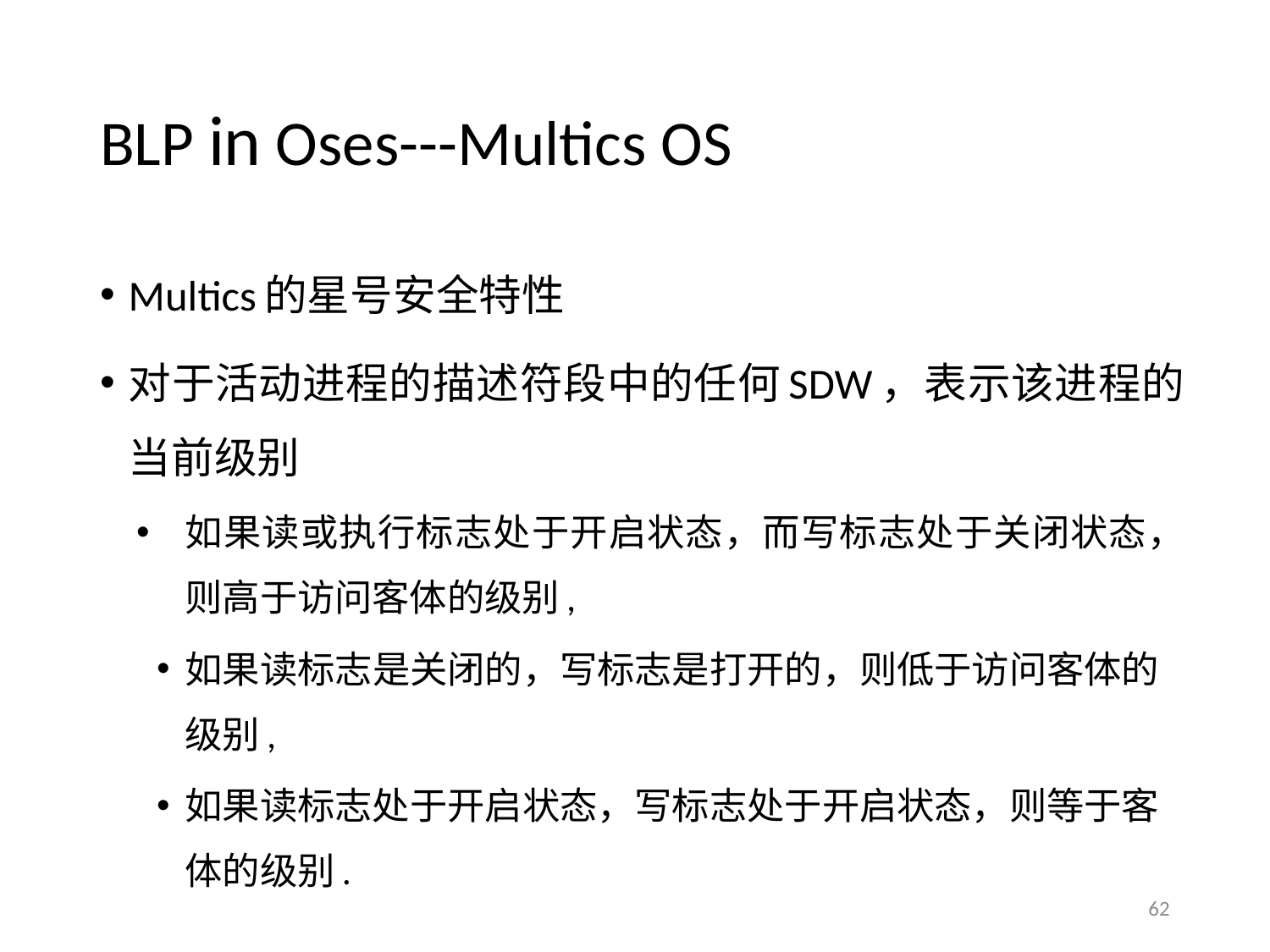

# BLP in Oses---Multics OS
Multics的星号安全特性
对于活动进程的描述符段中的任何SDW，表示该进程的当前级别
如果读或执行标志处于开启状态，而写标志处于关闭状态，则高于访问客体的级别,
如果读标志是关闭的，写标志是打开的，则低于访问客体的级别,
如果读标志处于开启状态，写标志处于开启状态，则等于客体的级别.
62